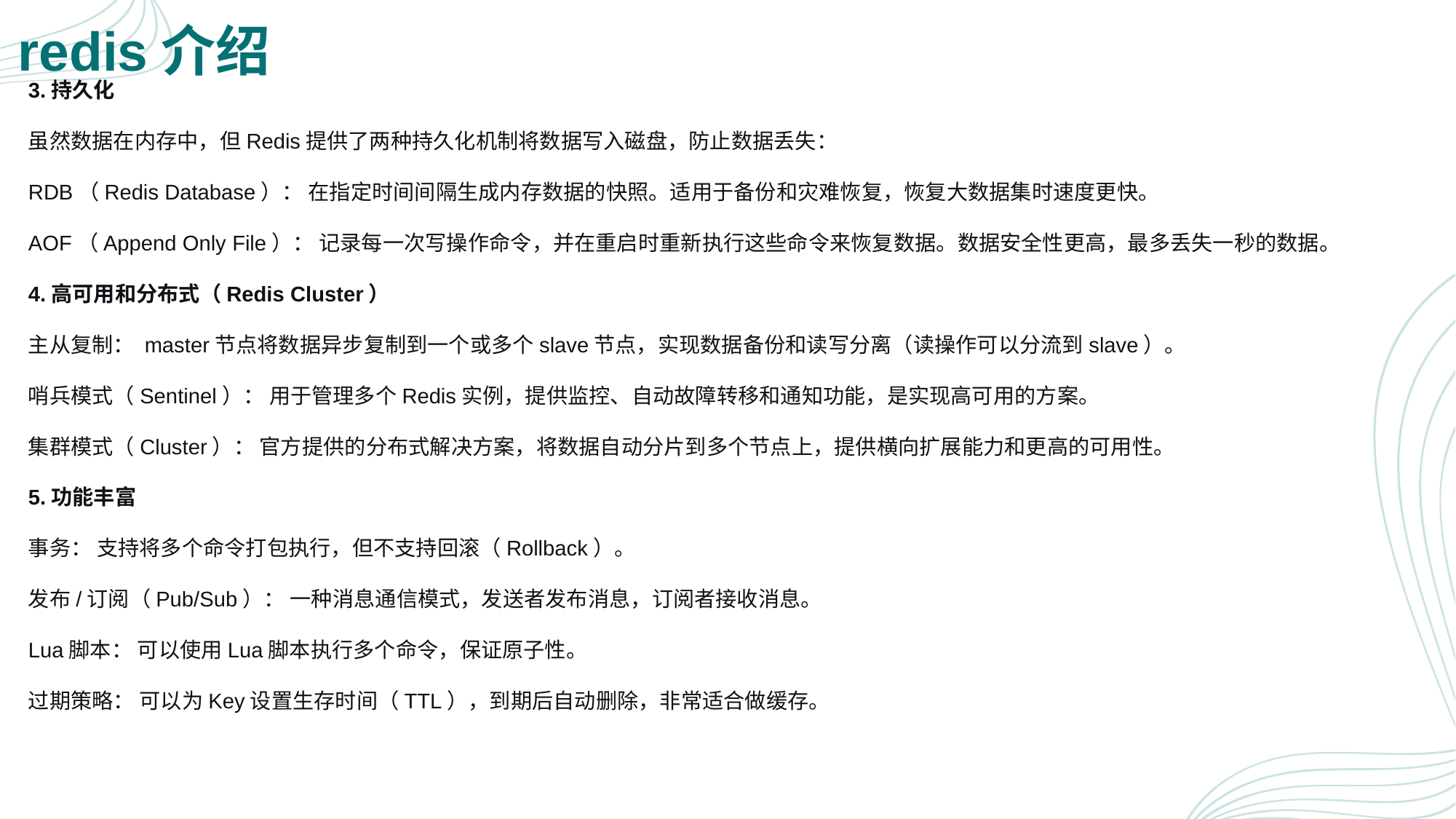

# redis介绍
3.持久化

虽然数据在内存中，但Redis提供了两种持久化机制将数据写入磁盘，防止数据丢失：

RDB（Redis Database）： 在指定时间间隔生成内存数据的快照。适用于备份和灾难恢复，恢复大数据集时速度更快。

AOF（Append Only File）： 记录每一次写操作命令，并在重启时重新执行这些命令来恢复数据。数据安全性更高，最多丢失一秒的数据。

4.高可用和分布式（Redis Cluster）

主从复制： master节点将数据异步复制到一个或多个slave节点，实现数据备份和读写分离（读操作可以分流到slave）。

哨兵模式（Sentinel）： 用于管理多个Redis实例，提供监控、自动故障转移和通知功能，是实现高可用的方案。

集群模式（Cluster）： 官方提供的分布式解决方案，将数据自动分片到多个节点上，提供横向扩展能力和更高的可用性。

5.功能丰富

事务： 支持将多个命令打包执行，但不支持回滚（Rollback）。

发布/订阅（Pub/Sub）： 一种消息通信模式，发送者发布消息，订阅者接收消息。

Lua脚本： 可以使用Lua脚本执行多个命令，保证原子性。

过期策略： 可以为Key设置生存时间（TTL），到期后自动删除，非常适合做缓存。